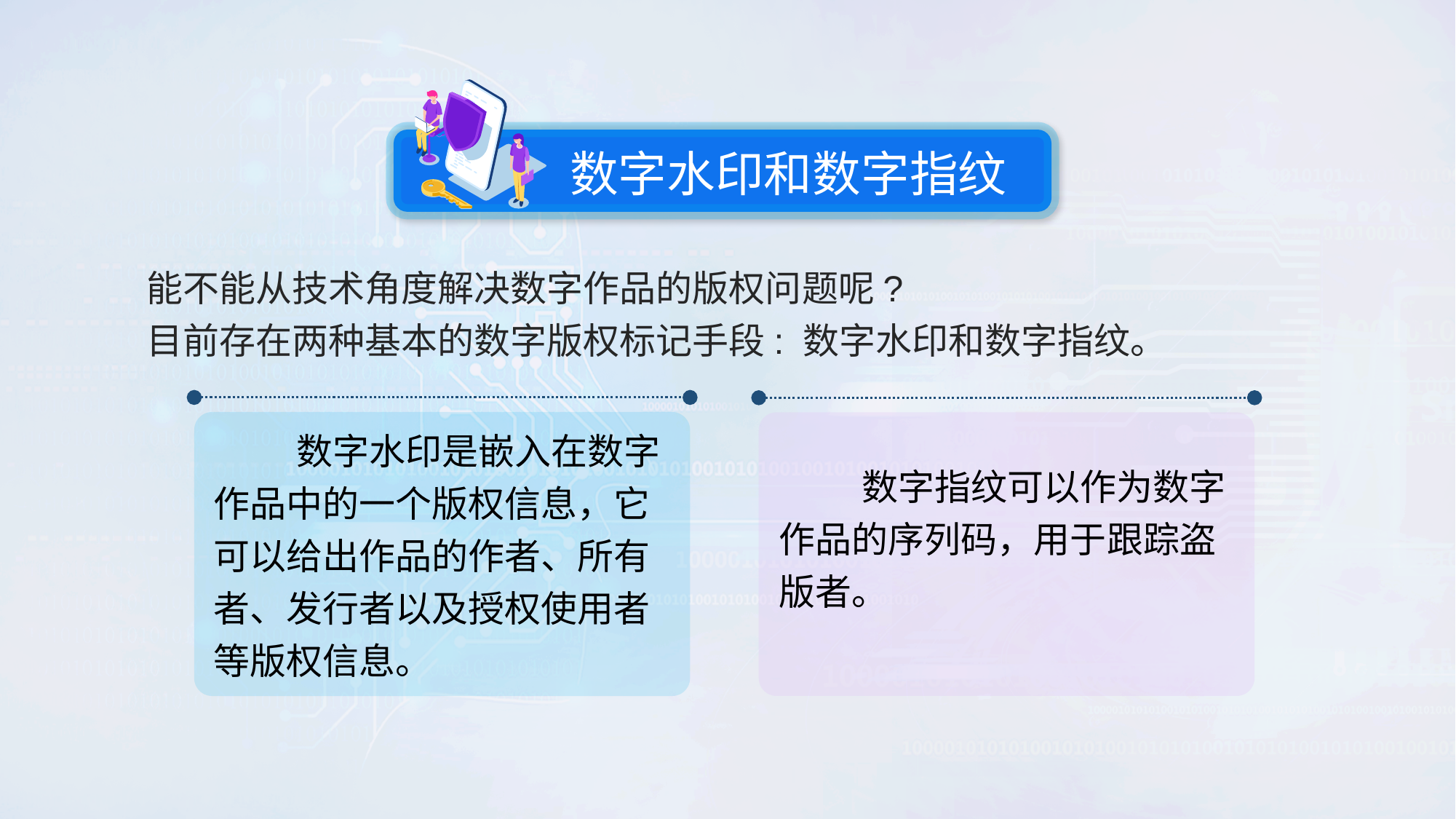

数字水印和数字指纹
能不能从技术角度解决数字作品的版权问题呢?
目前存在两种基本的数字版权标记手段: 数字水印和数字指纹。

         数字水印是嵌入在数字作品中的一个版权信息，它可以给出作品的作者、所有者、发行者以及授权使用者等版权信息。
         数字指纹可以作为数字作品的序列码，用于跟踪盗版者。